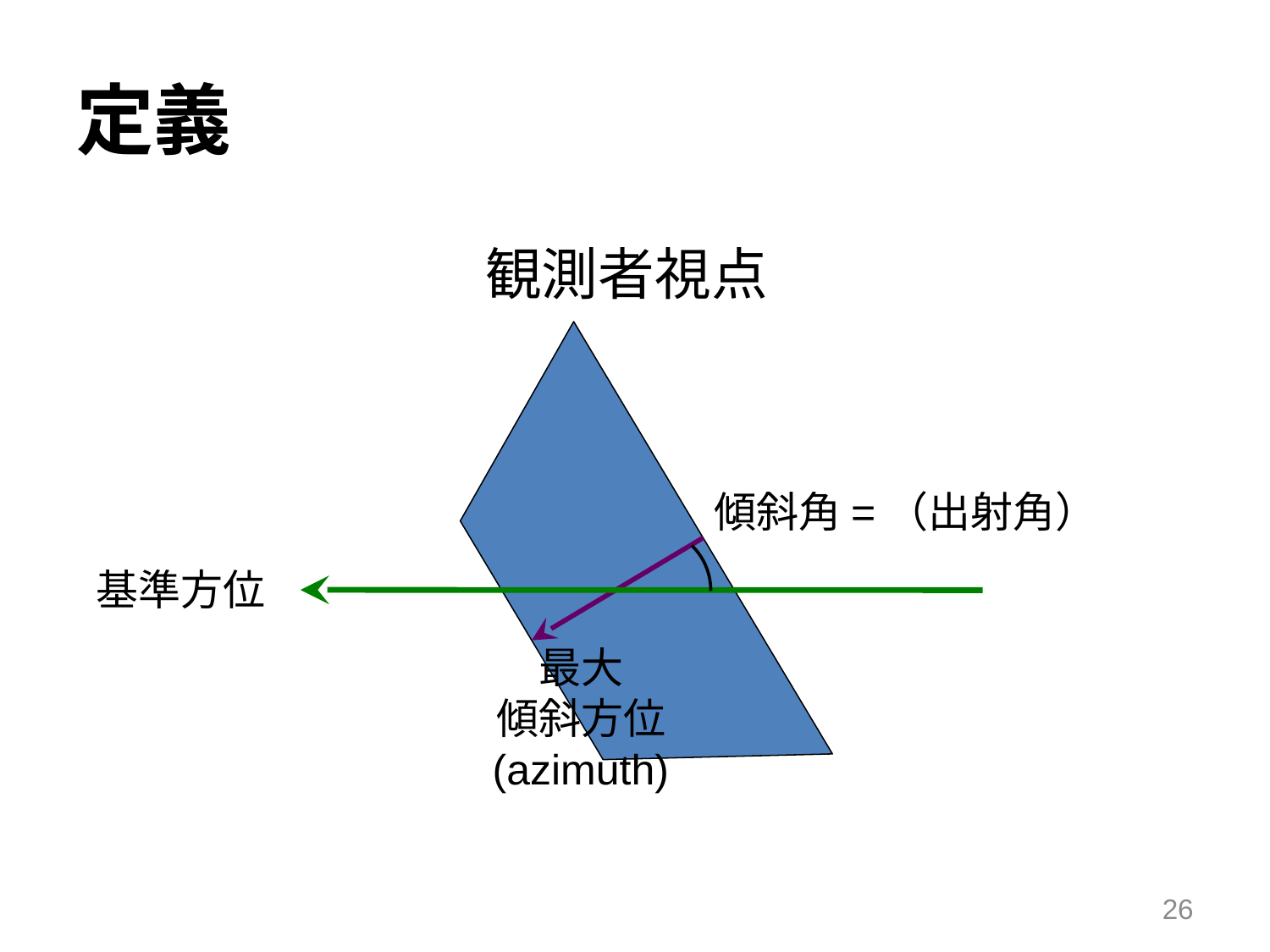

# 定義
観測者視点
傾斜角=（出射角）

基準方位
最大
傾斜方位
(azimuth)
26